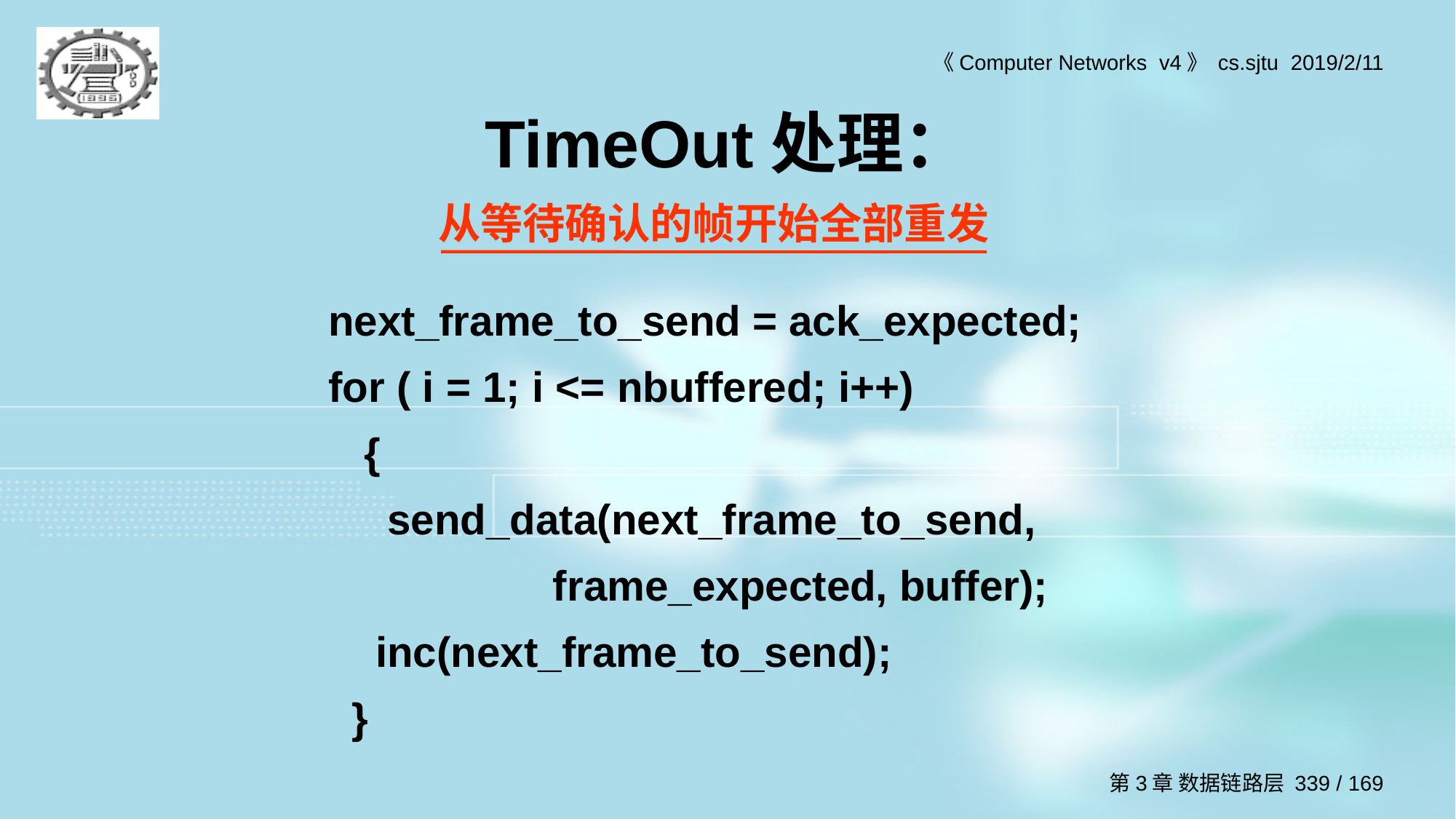

# TimeOut处理：
从等待确认的帧开始全部重发

next_frame_to_send = ack_expected;
for ( i = 1; i <= nbuffered; i++)
   {
     send_data(next_frame_to_send,
                   frame_expected, buffer);
    inc(next_frame_to_send);
  }